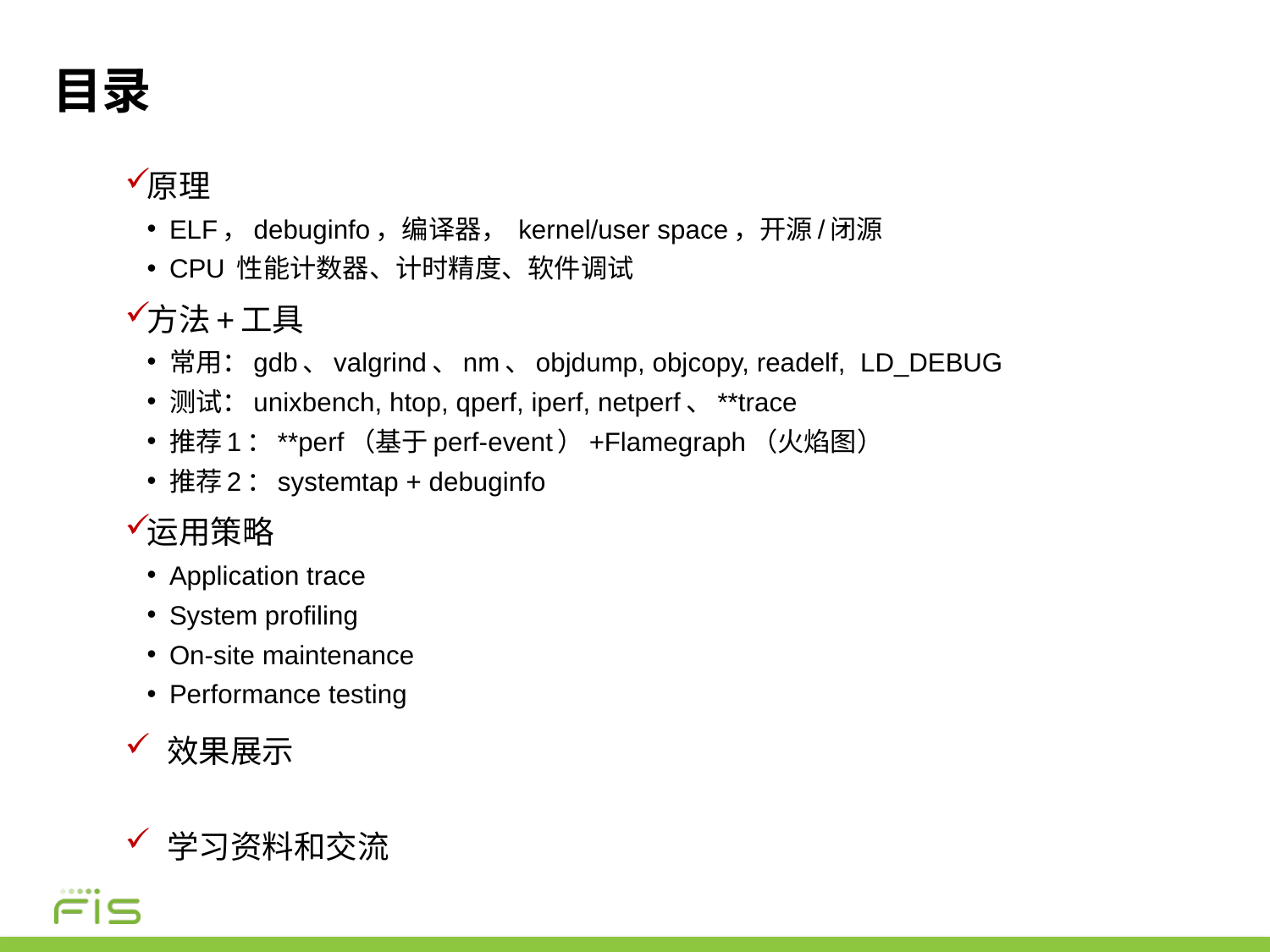

# 目录
原理
ELF，debuginfo，编译器， kernel/user space，开源/闭源
CPU 性能计数器、计时精度、软件调试
方法+工具
常用：gdb、valgrind、nm、objdump, objcopy, readelf,  LD_DEBUG
测试：unixbench, htop, qperf, iperf, netperf、**trace
推荐1：**perf（基于perf-event）+Flamegraph（火焰图）
推荐2：systemtap + debuginfo
运用策略
Application trace
System profiling
On-site maintenance
Performance testing

效果展示

学习资料和交流